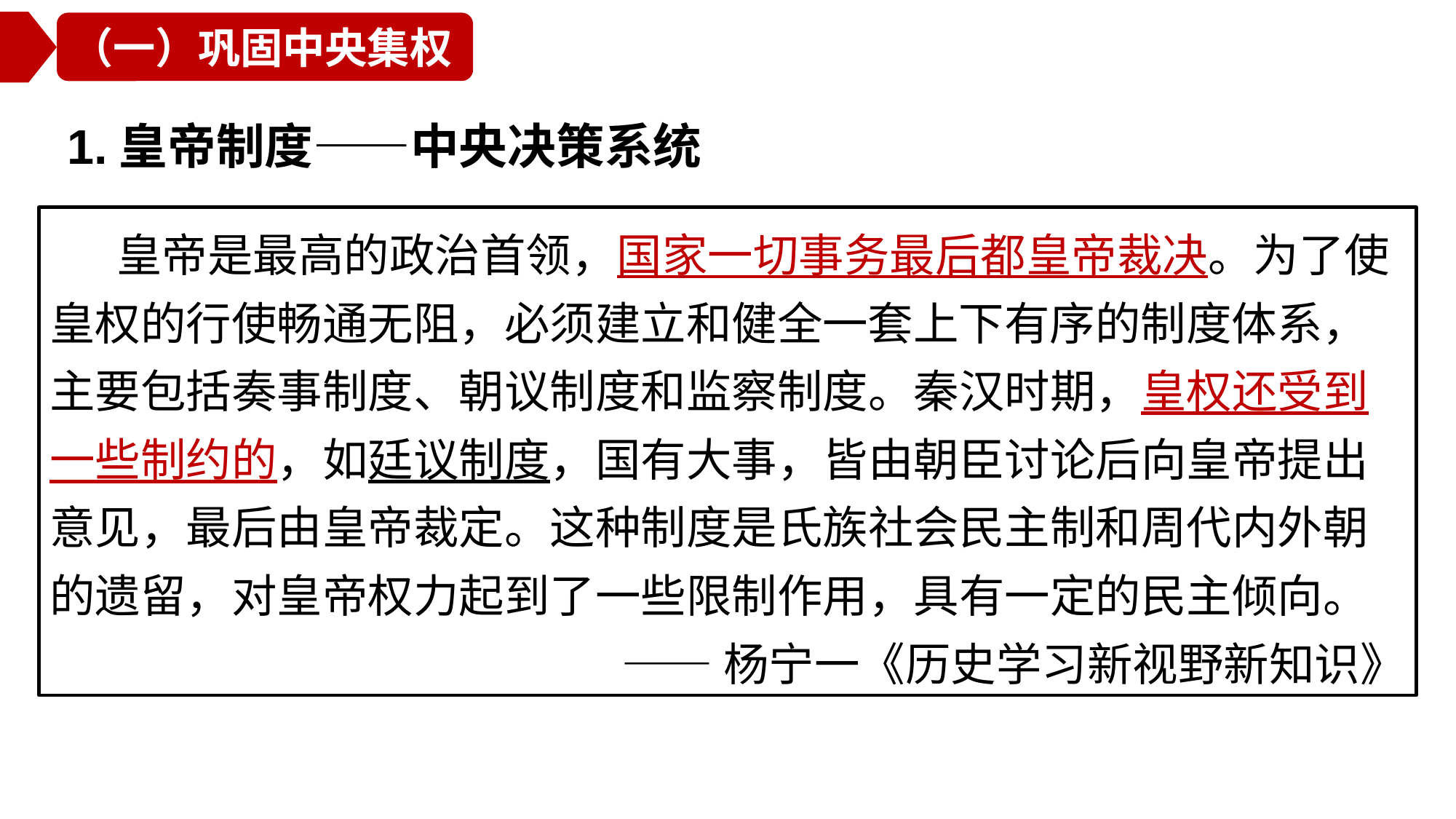

（一）巩固中央集权
1.皇帝制度——中央决策系统
      皇帝是最高的政治首领，国家一切事务最后都皇帝裁决。为了使皇权的行使畅通无阻，必须建立和健全一套上下有序的制度体系，主要包括奏事制度、朝议制度和监察制度。秦汉时期，皇权还受到一些制约的，如廷议制度，国有大事，皆由朝臣讨论后向皇帝提出意见，最后由皇帝裁定。这种制度是氏族社会民主制和周代内外朝的遗留，对皇帝权力起到了一些限制作用，具有一定的民主倾向。
——杨宁一《历史学习新视野新知识》